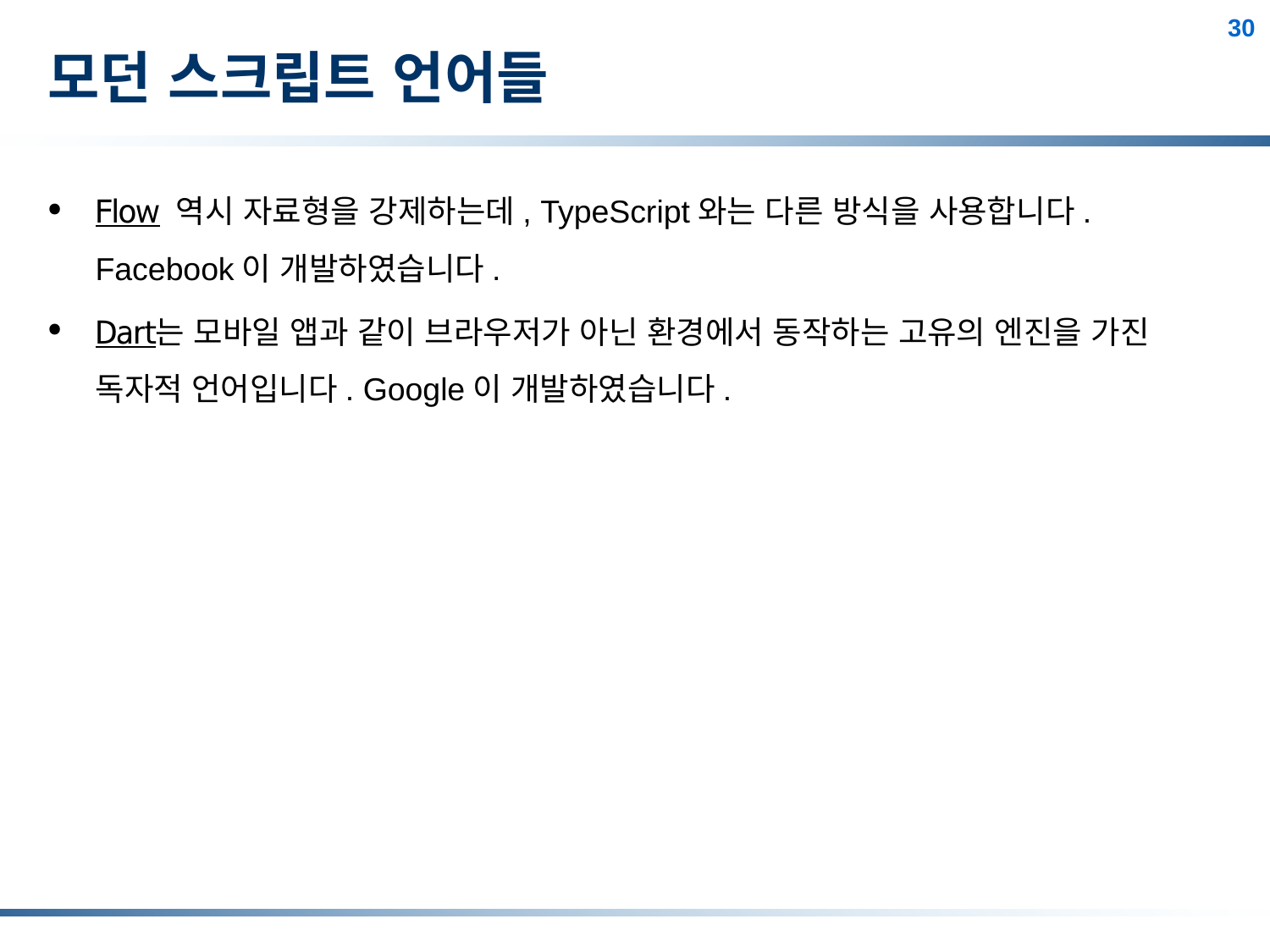

# 모던 스크립트 언어들
Flow 역시 자료형을 강제하는데, TypeScript와는 다른 방식을 사용합니다. Facebook이 개발하였습니다.
Dart는 모바일 앱과 같이 브라우저가 아닌 환경에서 동작하는 고유의 엔진을 가진 독자적 언어입니다. Google이 개발하였습니다.